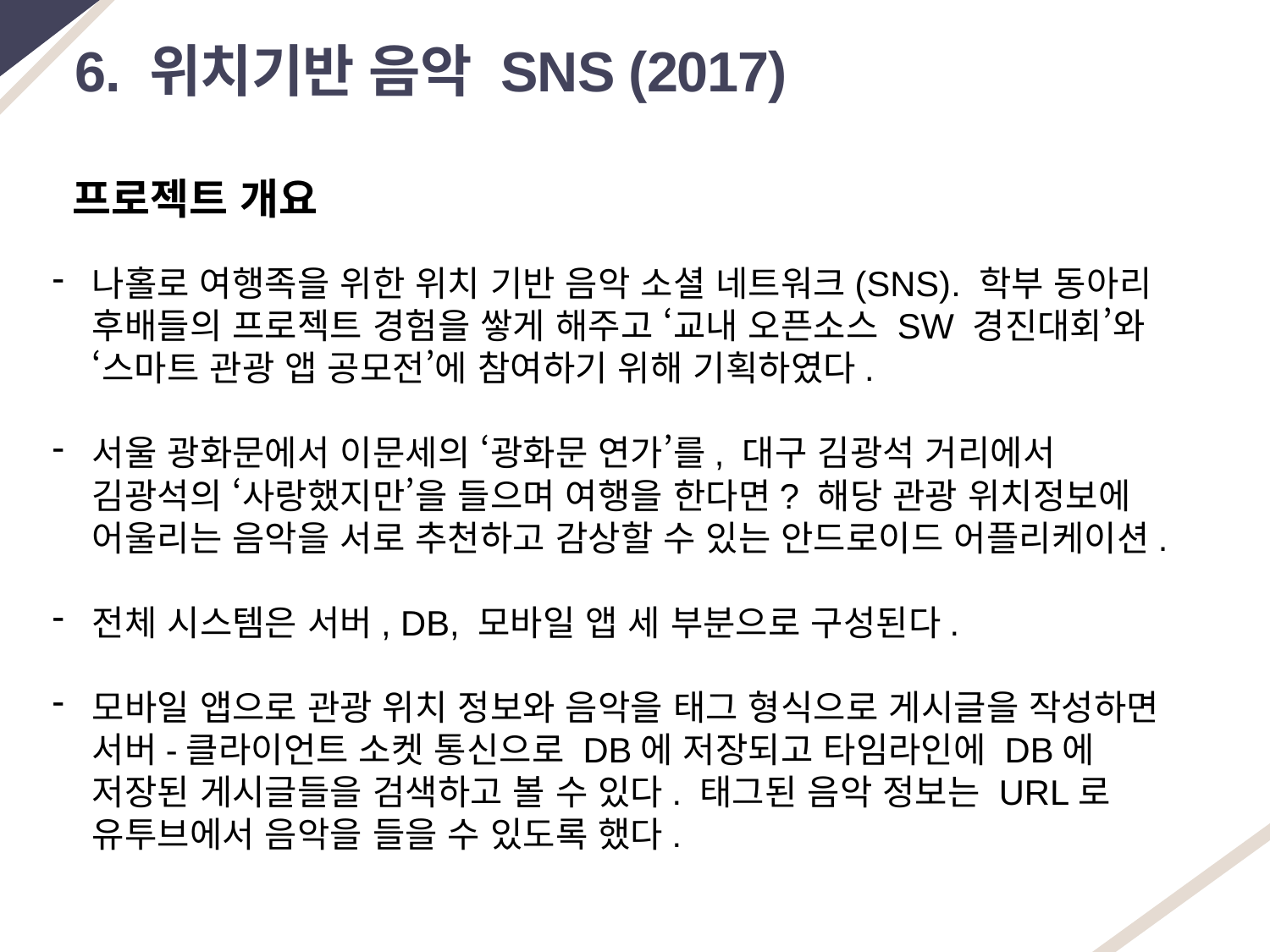

6. 위치기반 음악 SNS (2017)
프로젝트 개요

나홀로 여행족을 위한 위치 기반 음악 소셜 네트워크(SNS). 학부 동아리 후배들의 프로젝트 경험을 쌓게 해주고 ‘교내 오픈소스 SW 경진대회’와 ‘스마트 관광 앱 공모전’에 참여하기 위해 기획하였다.

서울 광화문에서 이문세의 ‘광화문 연가’를, 대구 김광석 거리에서 김광석의 ‘사랑했지만’을 들으며 여행을 한다면? 해당 관광 위치정보에 어울리는 음악을 서로 추천하고 감상할 수 있는 안드로이드 어플리케이션.

전체 시스템은 서버, DB, 모바일 앱 세 부분으로 구성된다.

모바일 앱으로 관광 위치 정보와 음악을 태그 형식으로 게시글을 작성하면 서버-클라이언트 소켓 통신으로 DB에 저장되고 타임라인에 DB에 저장된 게시글들을 검색하고 볼 수 있다. 태그된 음악 정보는 URL로 유투브에서 음악을 들을 수 있도록 했다.